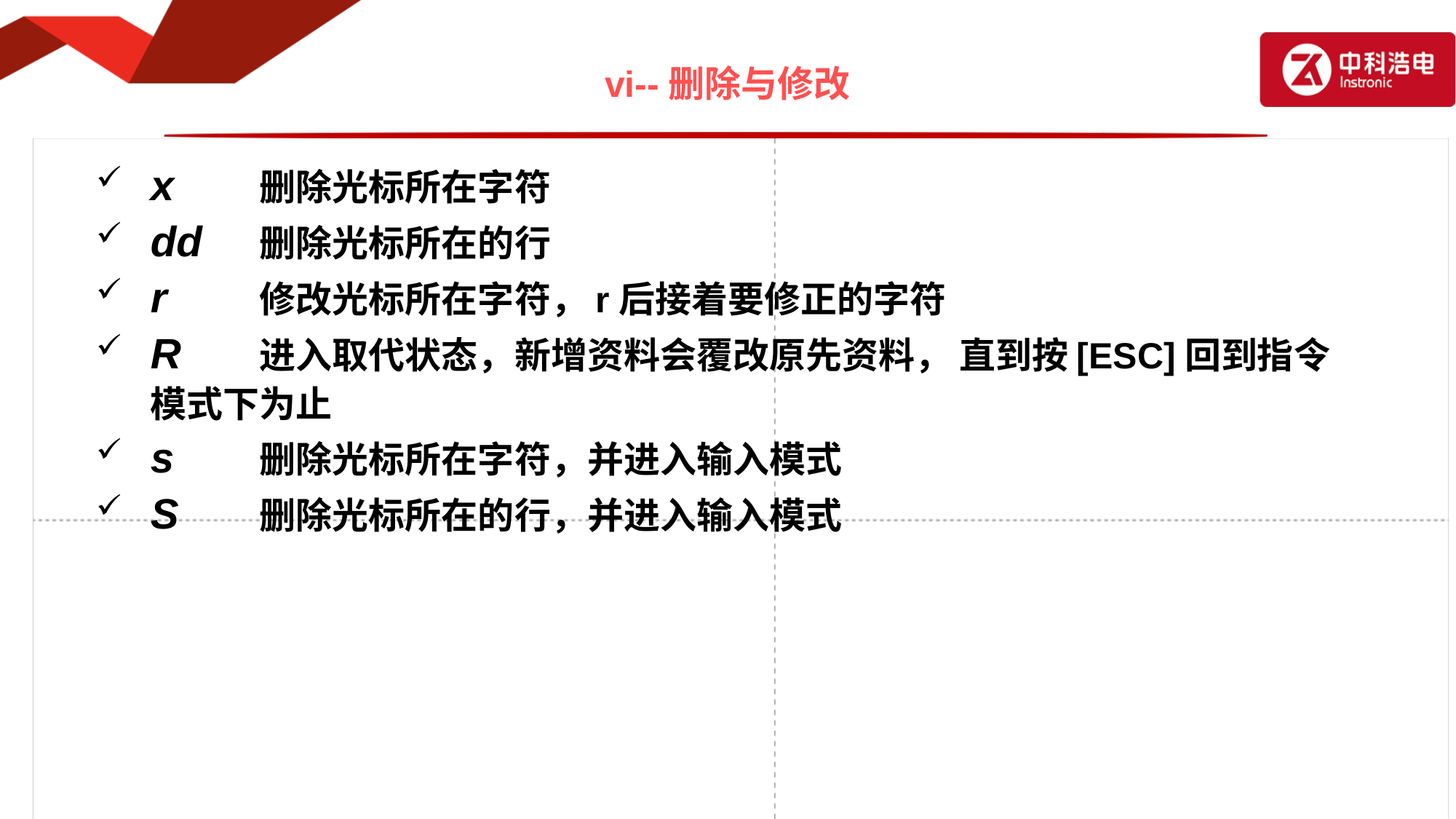

# vi--删除与修改
x 	删除光标所在字符
dd 	删除光标所在的行
r 	修改光标所在字符，r后接着要修正的字符
R	进入取代状态，新增资料会覆改原先资料， 直到按[ESC]回到指令模式下为止
s 	删除光标所在字符，并进入输入模式
S 	删除光标所在的行，并进入输入模式